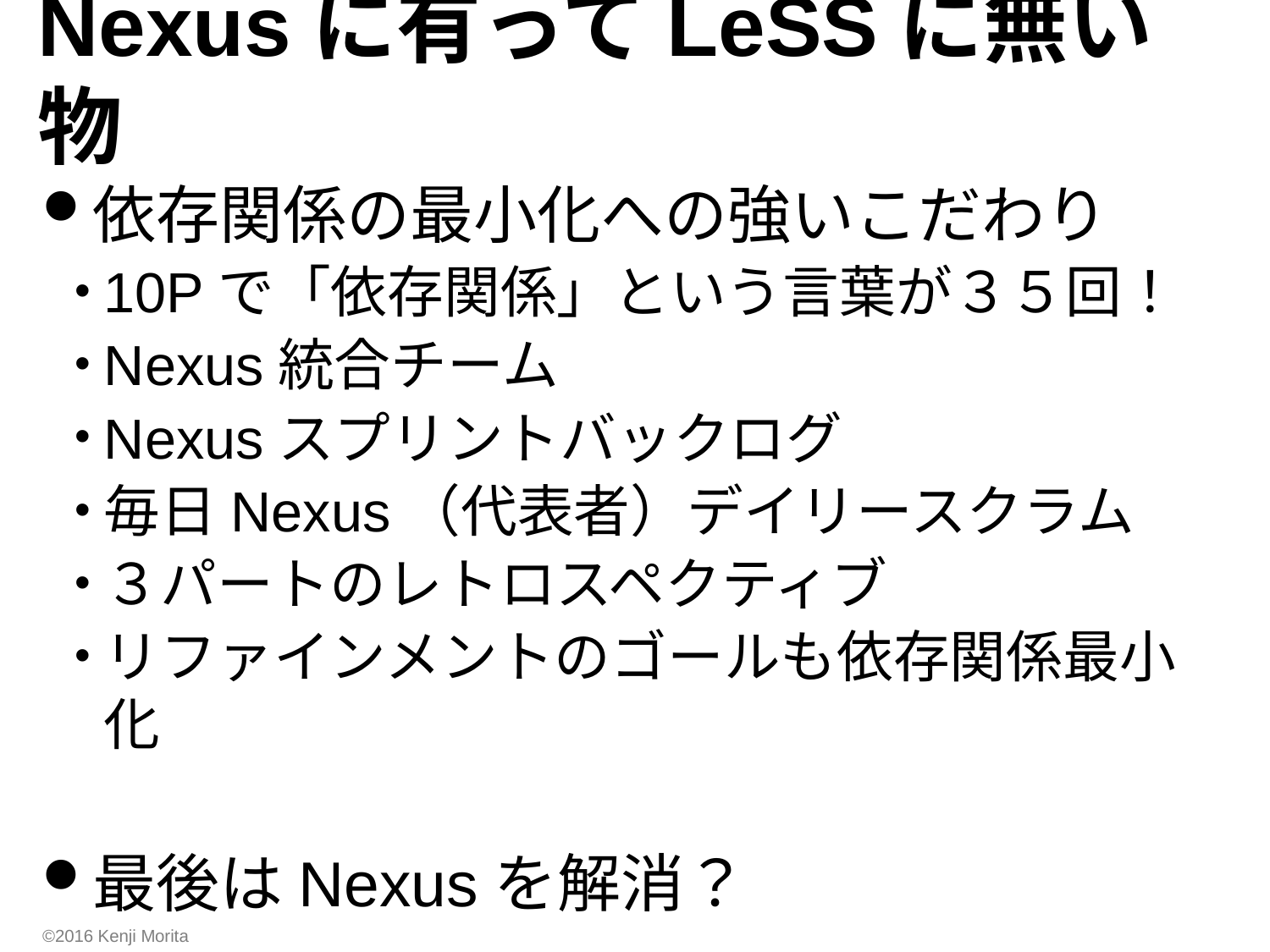

# Nexusに有ってLeSSに無い物
依存関係の最小化への強いこだわり
10Pで「依存関係」という言葉が３５回！
Nexus統合チーム
Nexusスプリントバックログ
毎日Nexus（代表者）デイリースクラム
３パートのレトロスペクティブ
リファインメントのゴールも依存関係最小化

最後はNexusを解消？